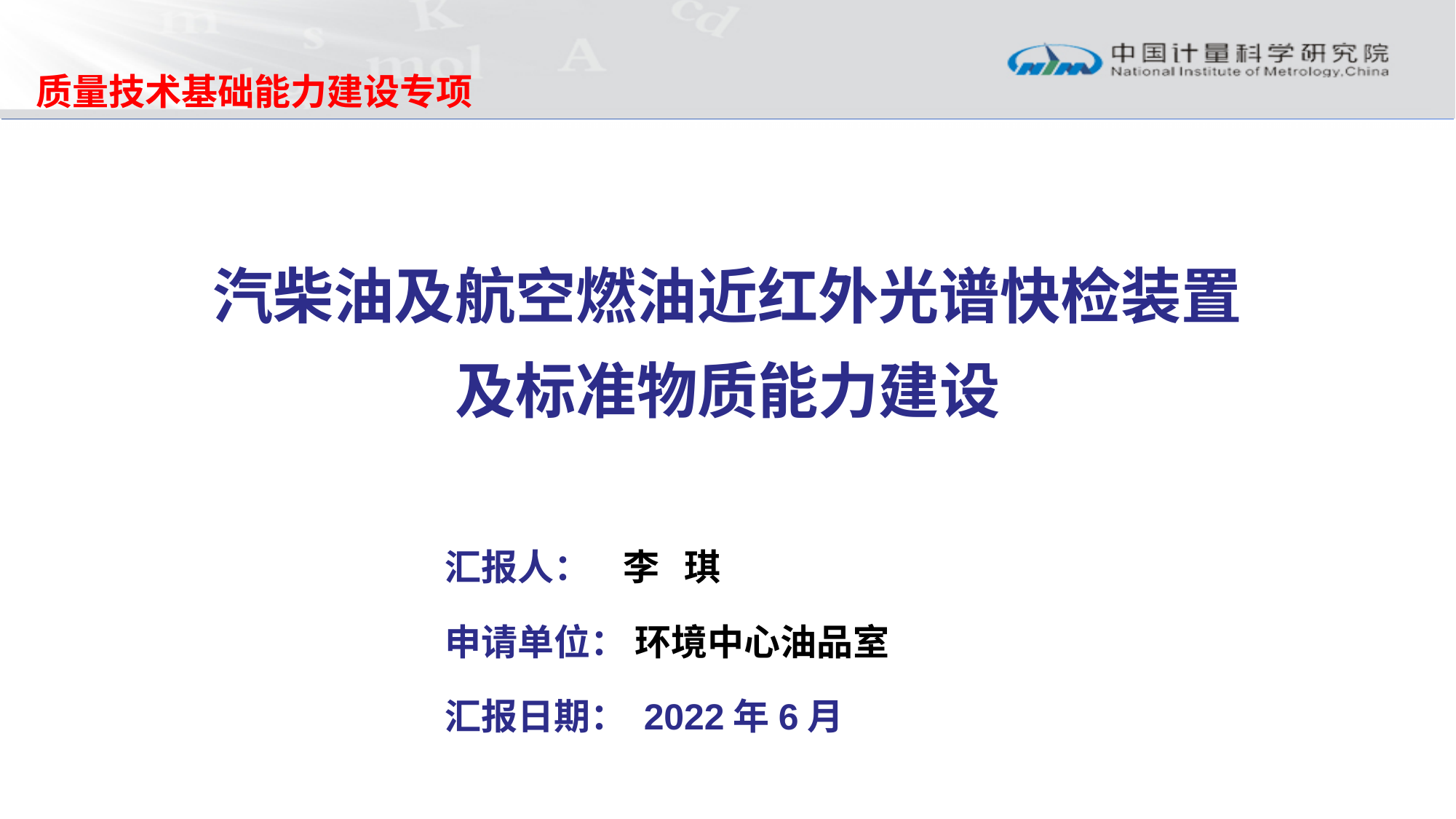

质量技术基础能力建设专项
# 汽柴油及航空燃油近红外光谱快检装置 及标准物质能力建设
汇报人：    李   琪
申请单位： 环境中心油品室
汇报日期： 2022年6月